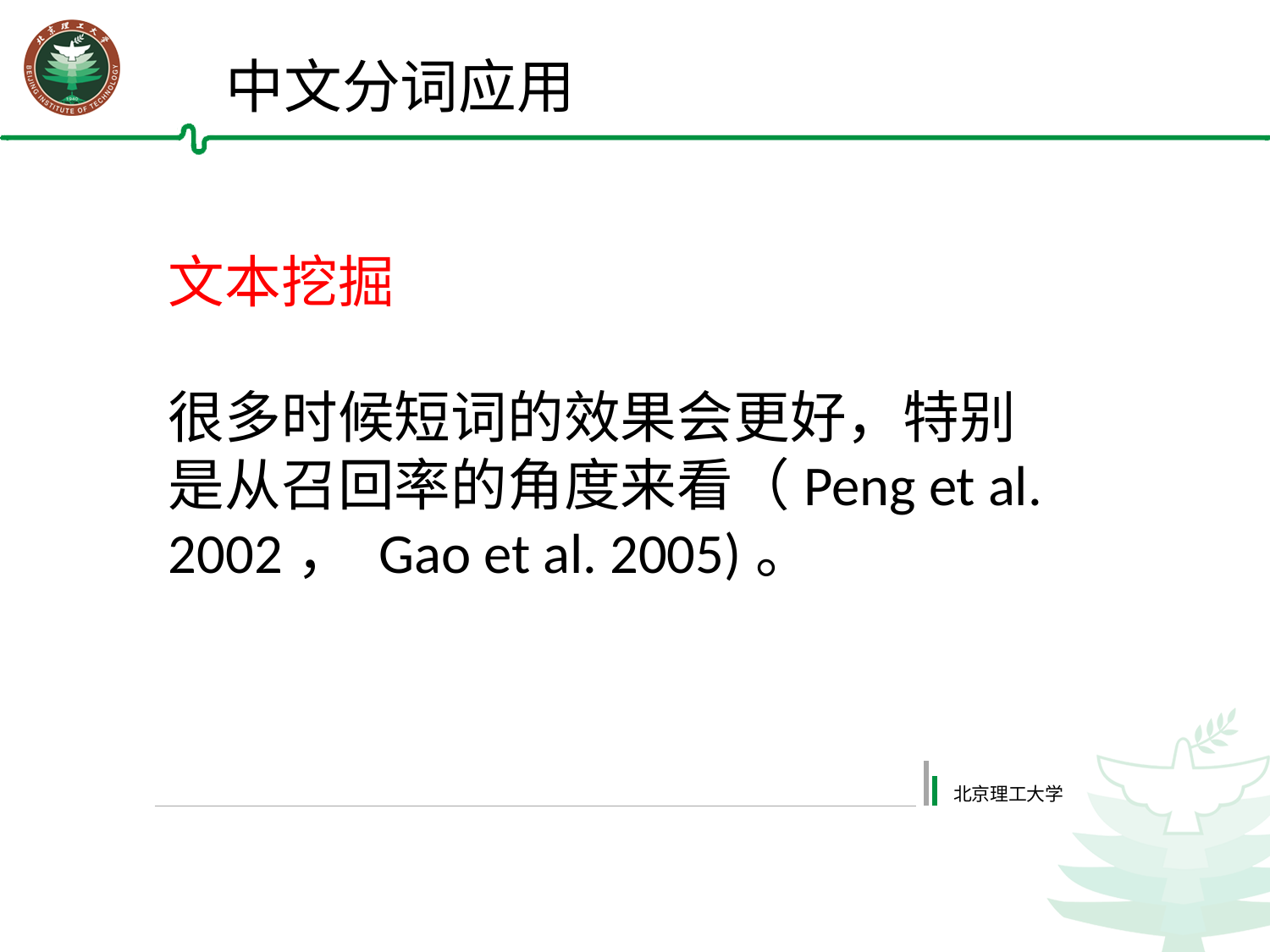

中文分词应用
文本挖掘

很多时候短词的效果会更好，特别是从召回率的角度来看（Peng et al. 2002， Gao et al. 2005)。

北京理工大学